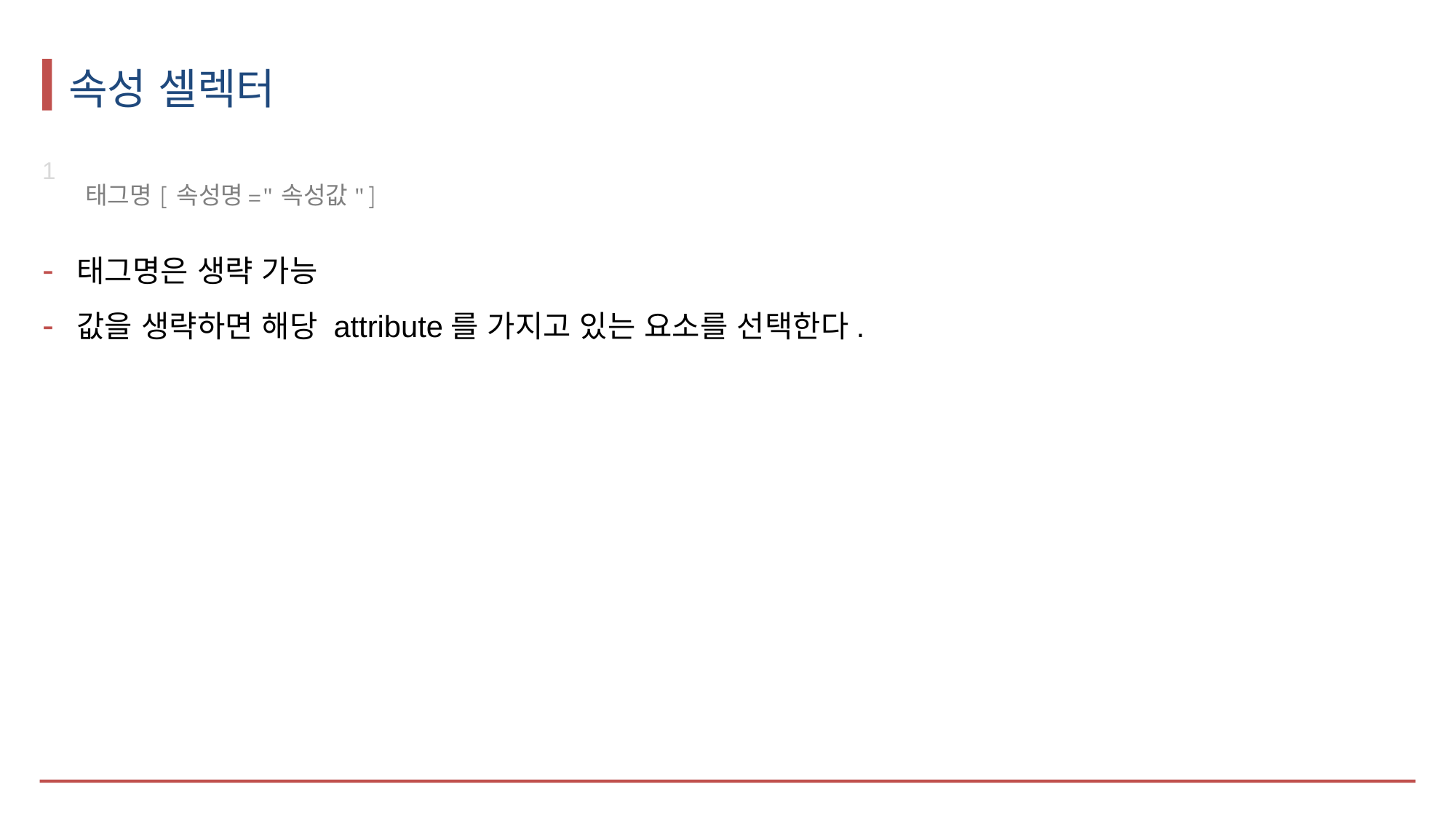

# 속성 셀렉터
태그명[속성명="속성값"]
태그명은 생략 가능
값을 생략하면 해당 attribute를 가지고 있는 요소를 선택한다.